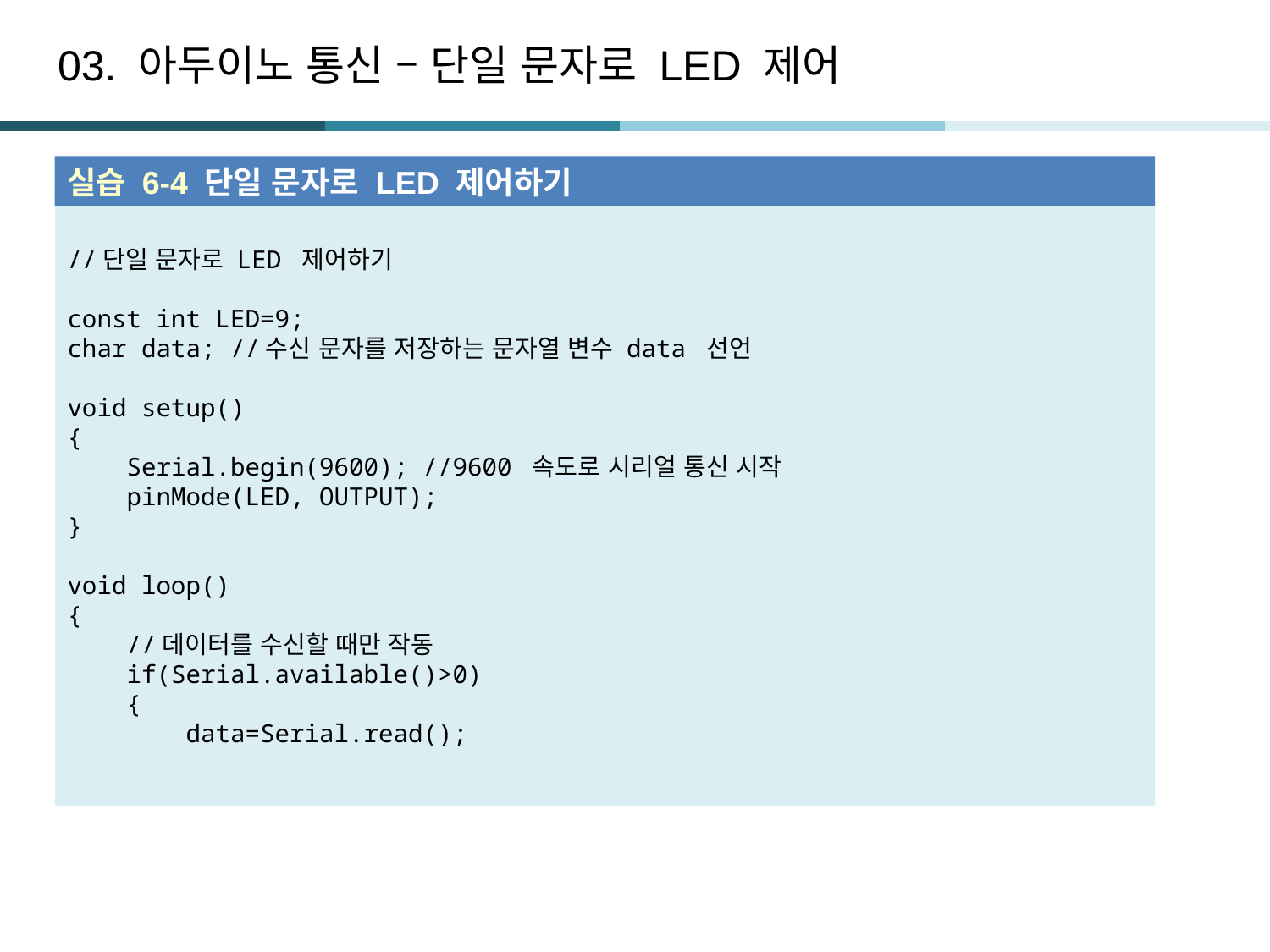

# 03. 아두이노 통신 – 단일 문자로 LED 제어
실습 6-4 단일 문자로 LED 제어하기
//단일 문자로 LED 제어하기

const int LED=9;
char data; //수신 문자를 저장하는 문자열 변수 data 선언

void setup()
{
    Serial.begin(9600); //9600 속도로 시리얼 통신 시작
    pinMode(LED, OUTPUT);
}

void loop()
{
    //데이터를 수신할 때만 작동
    if(Serial.available()>0)
    {
        data=Serial.read();